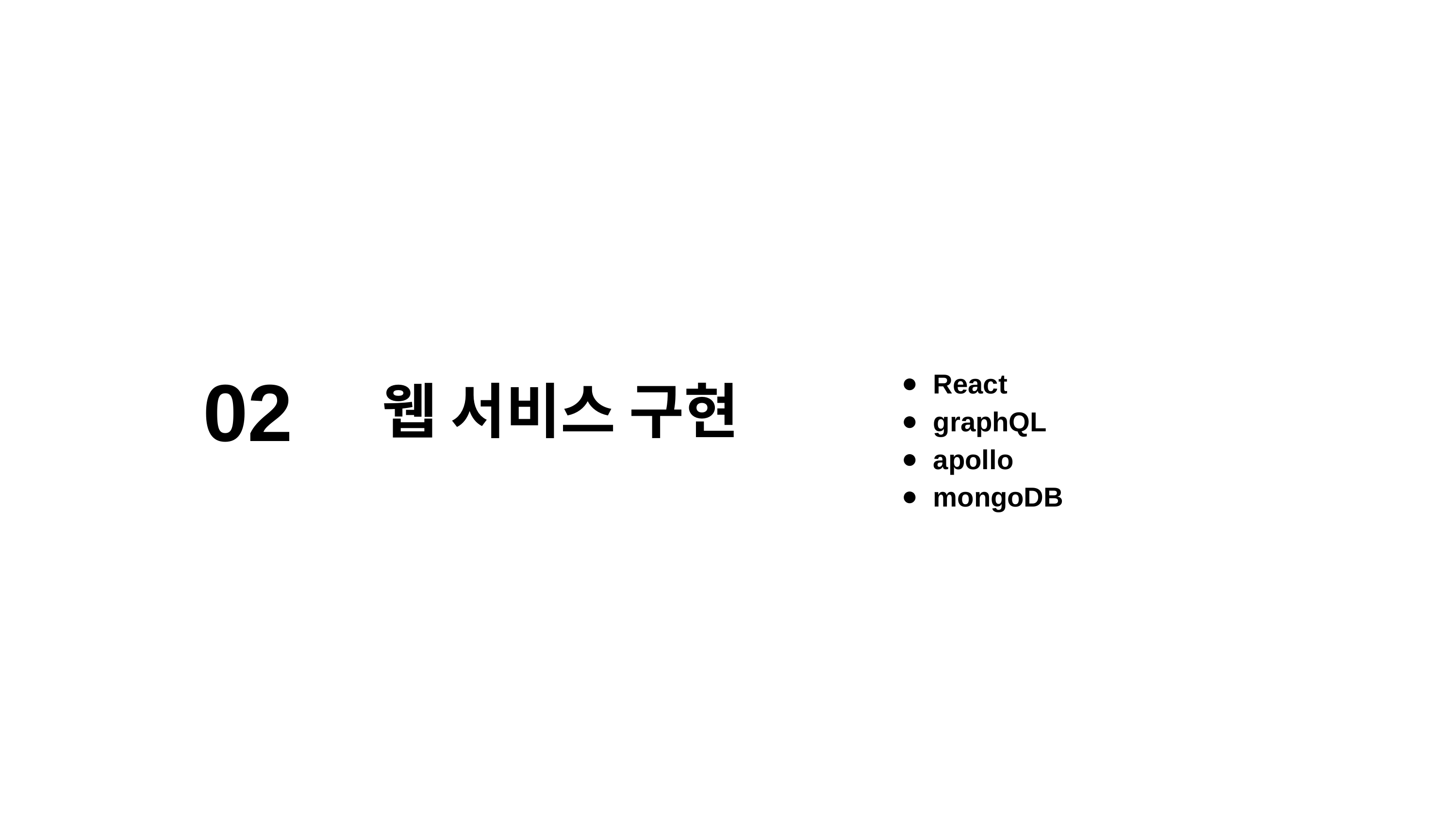

02
React
graphQL
apollo
mongoDB
웹 서비스 구현